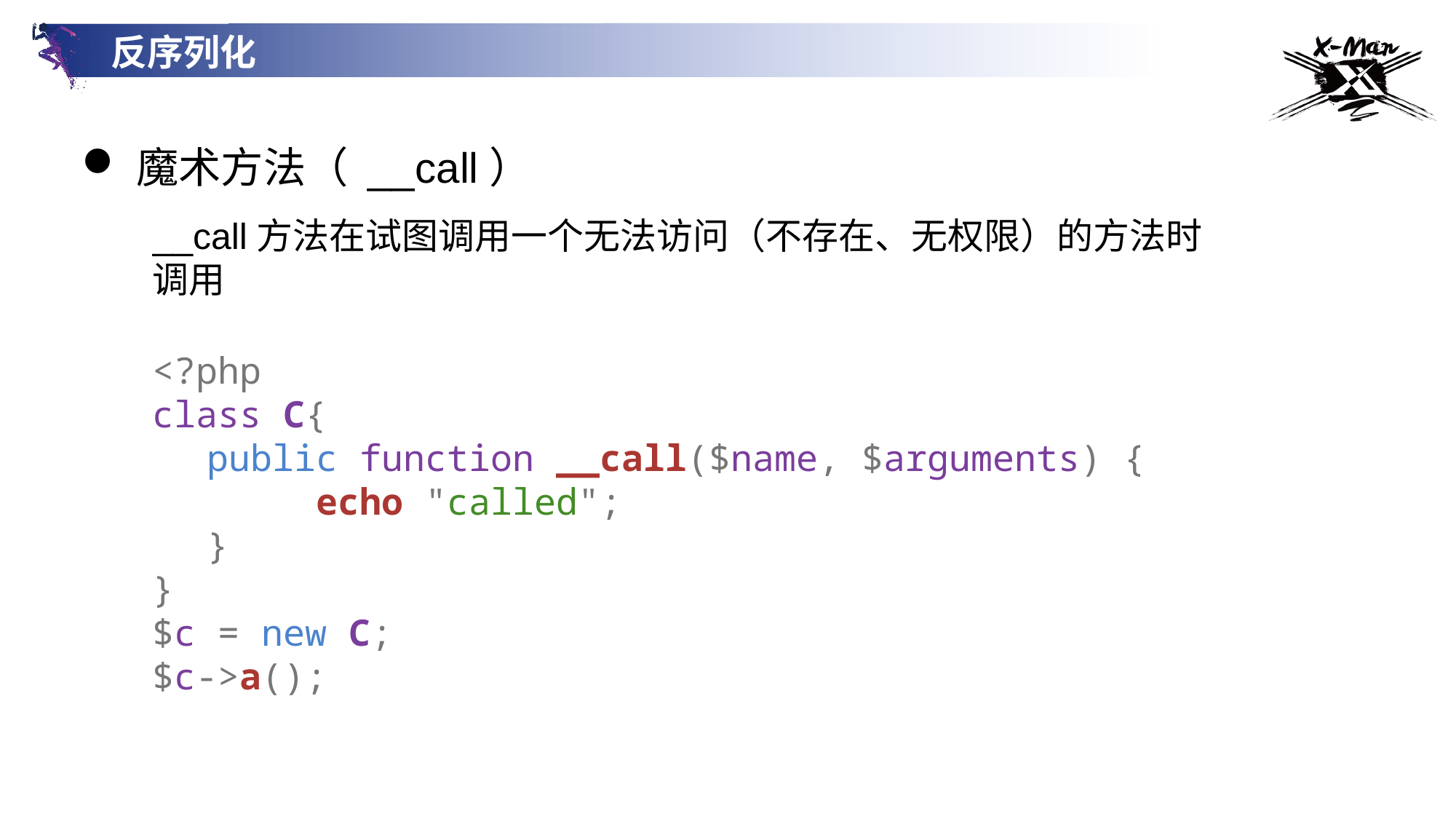

反序列化
魔术方法（ __call）
__call方法在试图调用一个无法访问（不存在、无权限）的方法时调用
<?php
class C{
public function __call($name, $arguments) {
	echo "called";
}
}
$c = new C;
$c->a();